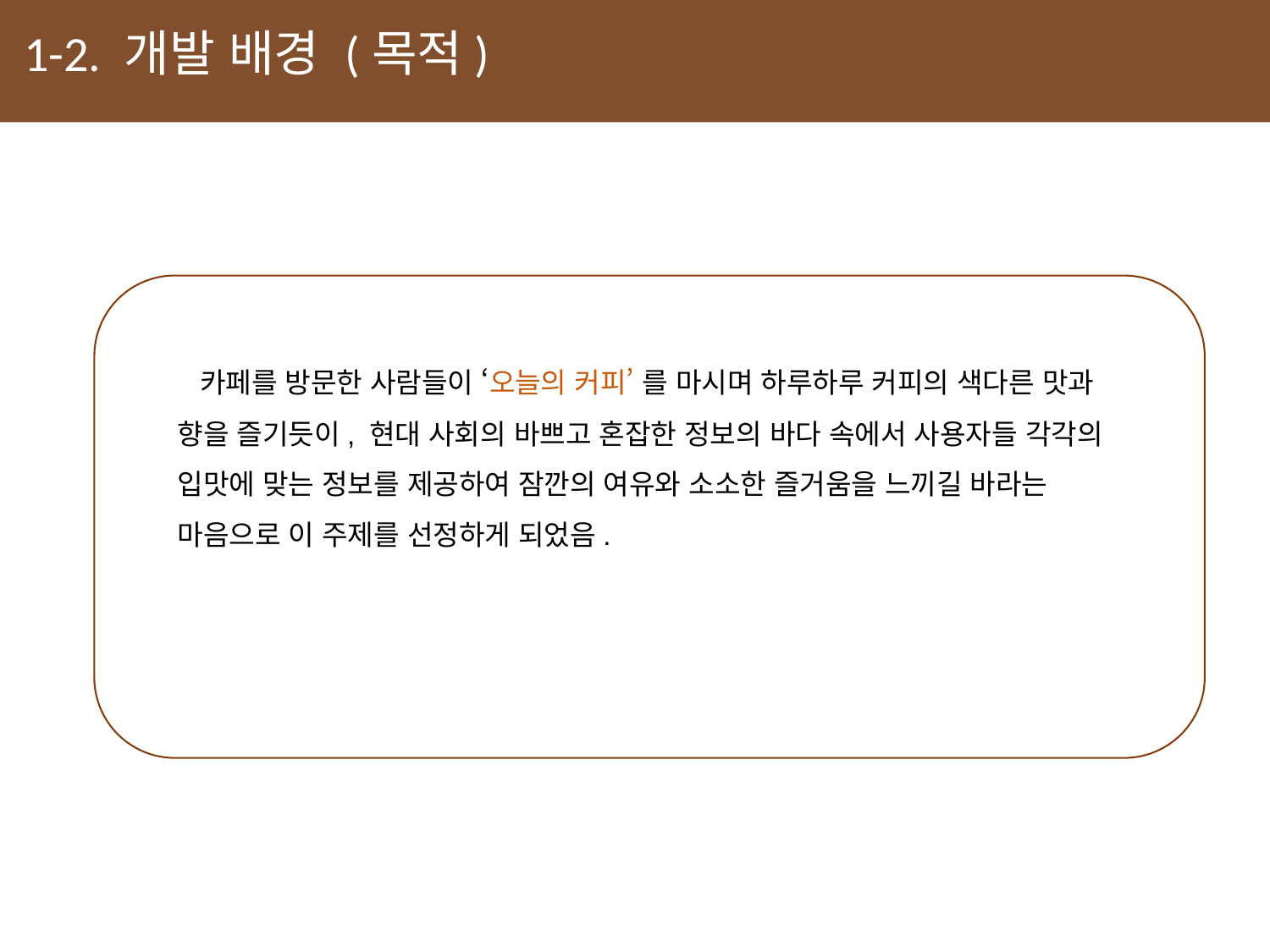

1-2. 개발 배경 (목적)

  카페를 방문한 사람들이 ‘오늘의 커피’ 를 마시며 하루하루 커피의 색다른 맛과 향을 즐기듯이, 현대 사회의 바쁘고 혼잡한 정보의 바다 속에서 사용자들 각각의 입맛에 맞는 정보를 제공하여 잠깐의 여유와 소소한 즐거움을 느끼길 바라는 마음으로 이 주제를 선정하게 되었음.